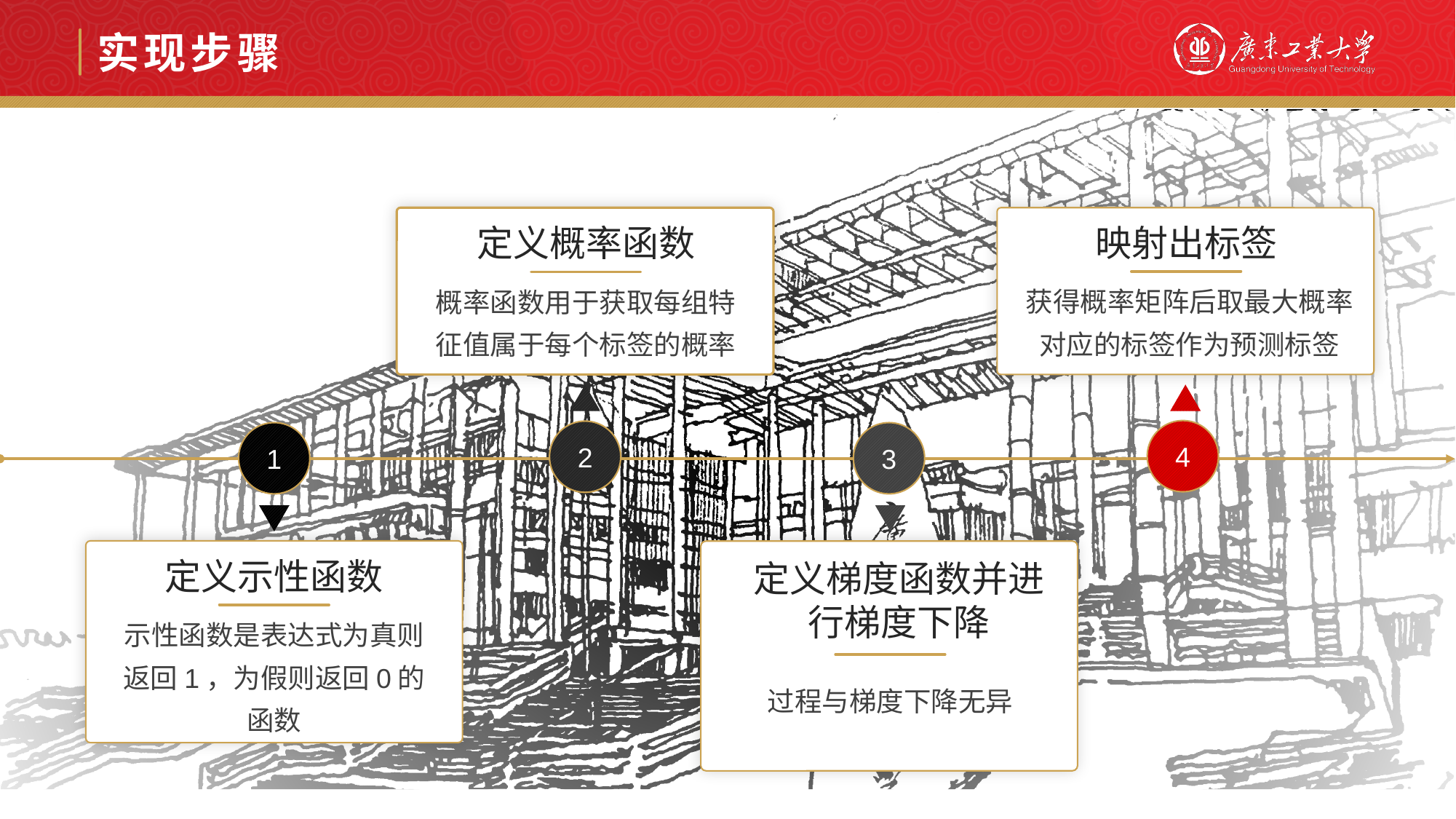

实现步骤

定义概率函数
概率函数用于获取每组特征值属于每个标签的概率

映射出标签
获得概率矩阵后取最大概率对应的标签作为预测标签

2

4
1

3

定义示性函数
示性函数是表达式为真则返回1，为假则返回0的函数

定义梯度函数并进行梯度下降
过程与梯度下降无异